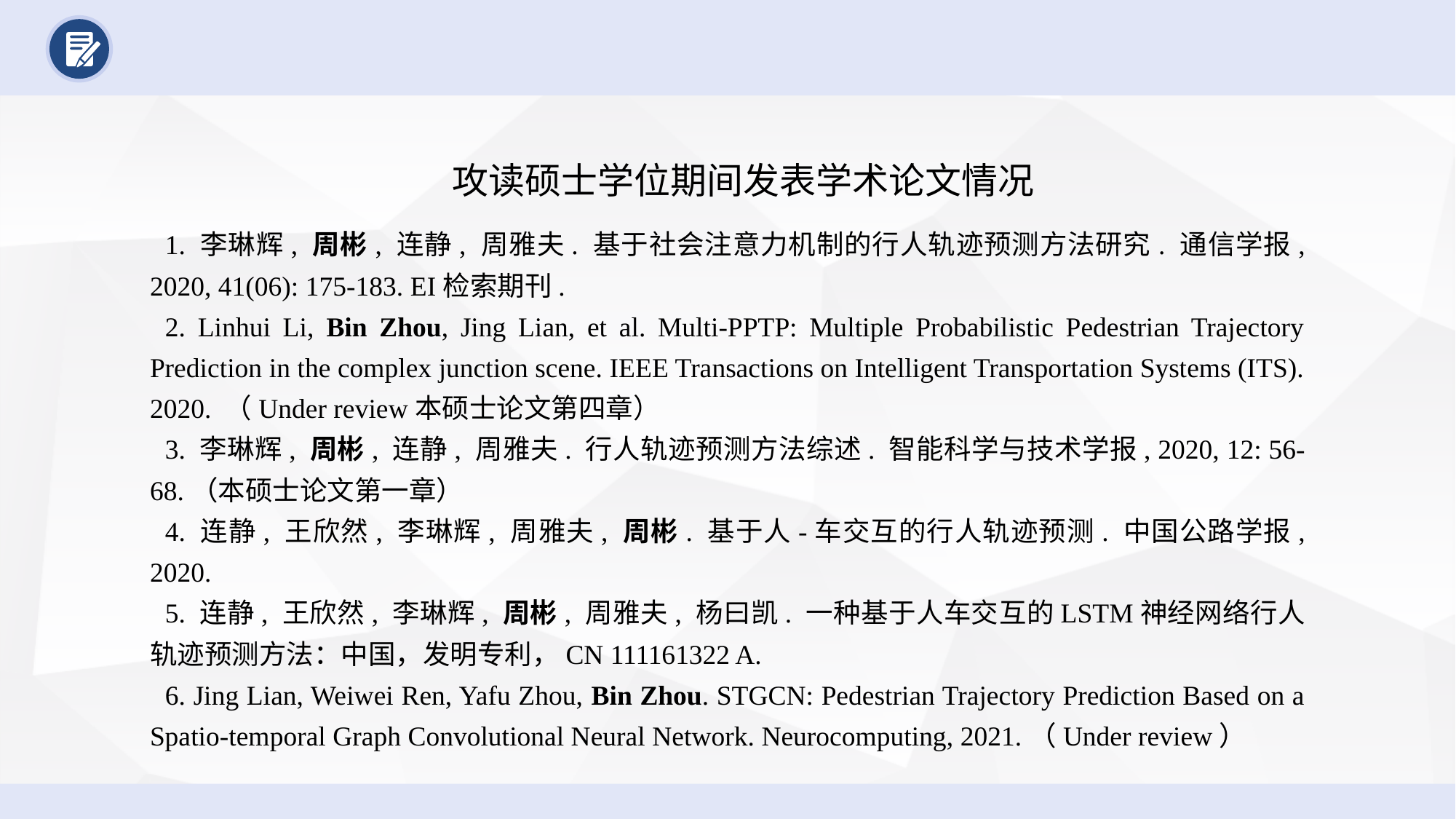

攻读硕士学位期间发表学术论文情况
1. 李琳辉, 周彬, 连静, 周雅夫. 基于社会注意力机制的行人轨迹预测方法研究. 通信学报, 2020, 41(06): 175-183. EI检索期刊.
2. Linhui Li, Bin Zhou, Jing Lian, et al. Multi-PPTP: Multiple Probabilistic Pedestrian Trajectory Prediction in the complex junction scene. IEEE Transactions on Intelligent Transportation Systems (ITS). 2020. （Under review本硕士论文第四章）
3. 李琳辉, 周彬, 连静, 周雅夫. 行人轨迹预测方法综述. 智能科学与技术学报, 2020, 12: 56-68.（本硕士论文第一章）
4. 连静, 王欣然, 李琳辉, 周雅夫, 周彬. 基于人-车交互的行人轨迹预测. 中国公路学报, 2020.
5. 连静, 王欣然, 李琳辉, 周彬, 周雅夫, 杨曰凯. 一种基于人车交互的LSTM神经网络行人轨迹预测方法：中国，发明专利，CN 111161322 A.
6. Jing Lian, Weiwei Ren, Yafu Zhou, Bin Zhou. STGCN: Pedestrian Trajectory Prediction Based on a Spatio-temporal Graph Convolutional Neural Network. Neurocomputing, 2021.（Under review）